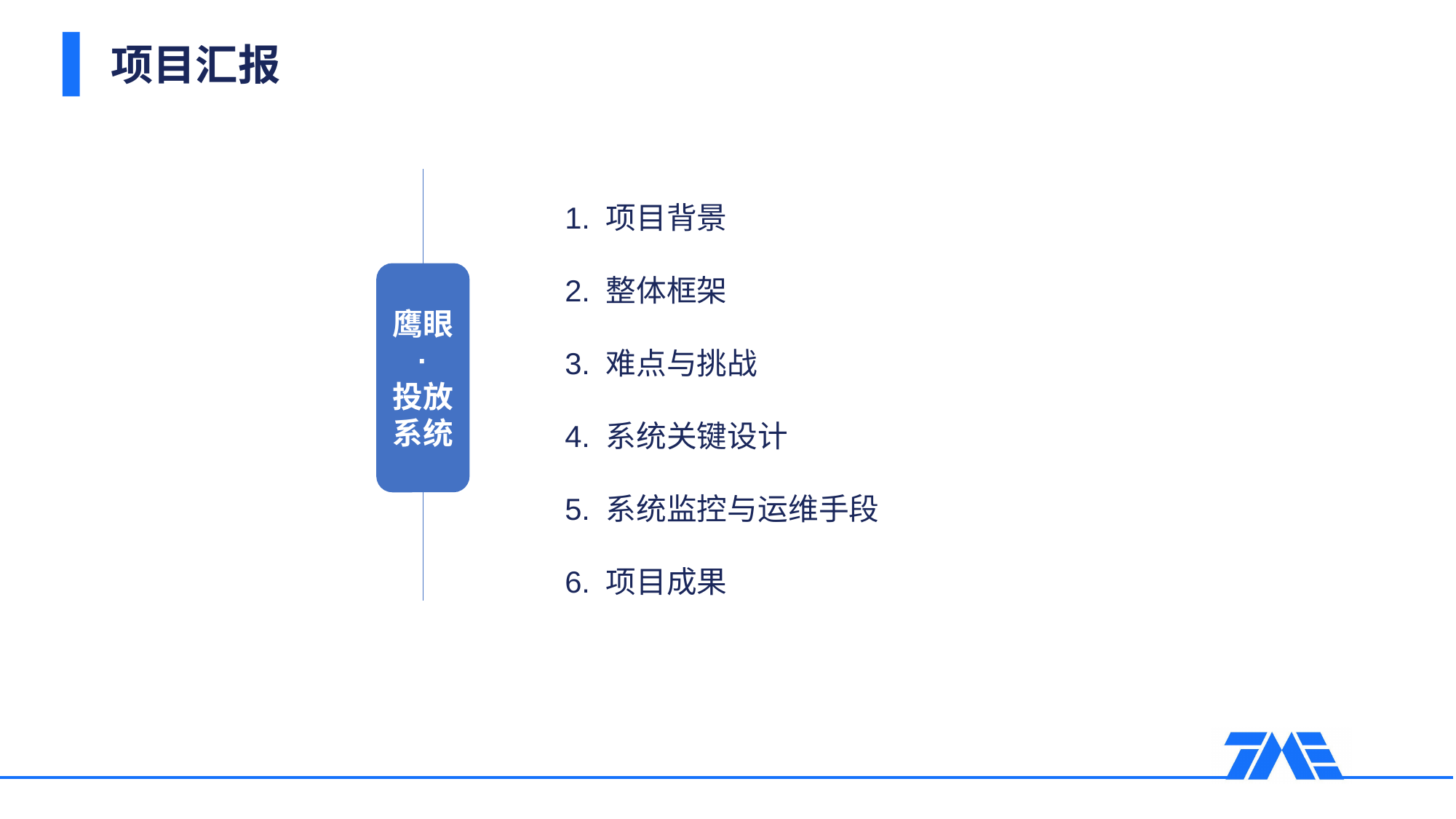

# 项目汇报
项目背景
整体框架
难点与挑战
系统关键设计
系统监控与运维手段
项目成果
鹰眼
·
投放系统